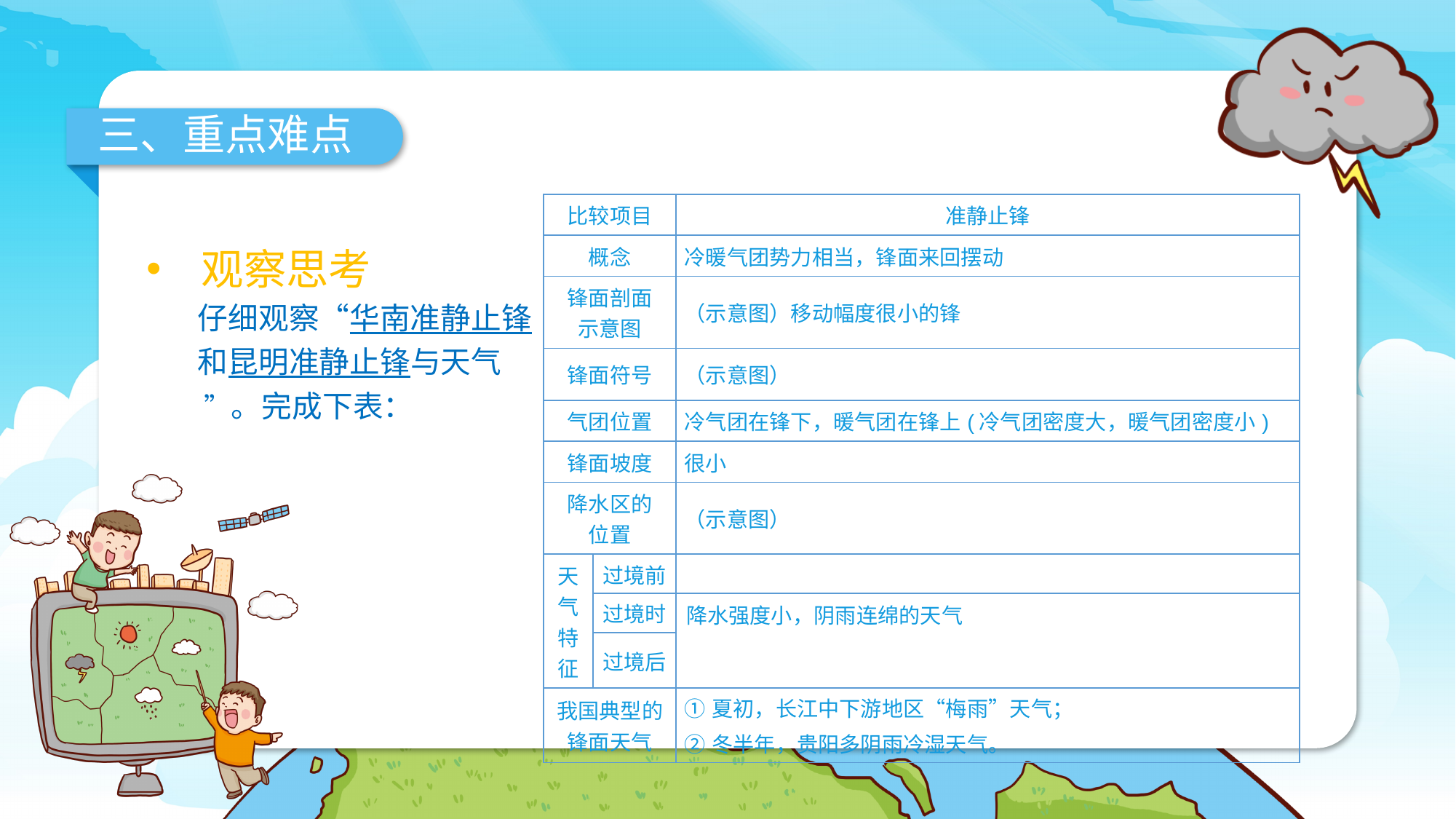

三、重点难点
| 比较项目 |  | 准静止锋 |
| --- | --- | --- |
| 概念 |  | 冷暖气团势力相当，锋面来回摆动 |
| 锋面剖面 示意图 |  | （示意图）移动幅度很小的锋 |
| 锋面符号 |  | （示意图） |
| 气团位置 |  | 冷气团在锋下，暖气团在锋上(冷气团密度大，暖气团密度小) |
| 锋面坡度 |  | 很小 |
| 降水区的 位置 |  | （示意图） |
| 天气特征 | 过境前 |  |
|  | 过境时 | 降水强度小，阴雨连绵的天气 |
|  | 过境后 |  |
| 我国典型的锋面天气 |  | ①夏初，长江中下游地区“梅雨”天气； ②冬半年，贵阳多阴雨冷湿天气。 |
观察思考
仔细观察“华南准静止锋和昆明准静止锋与天气 ”。完成下表：